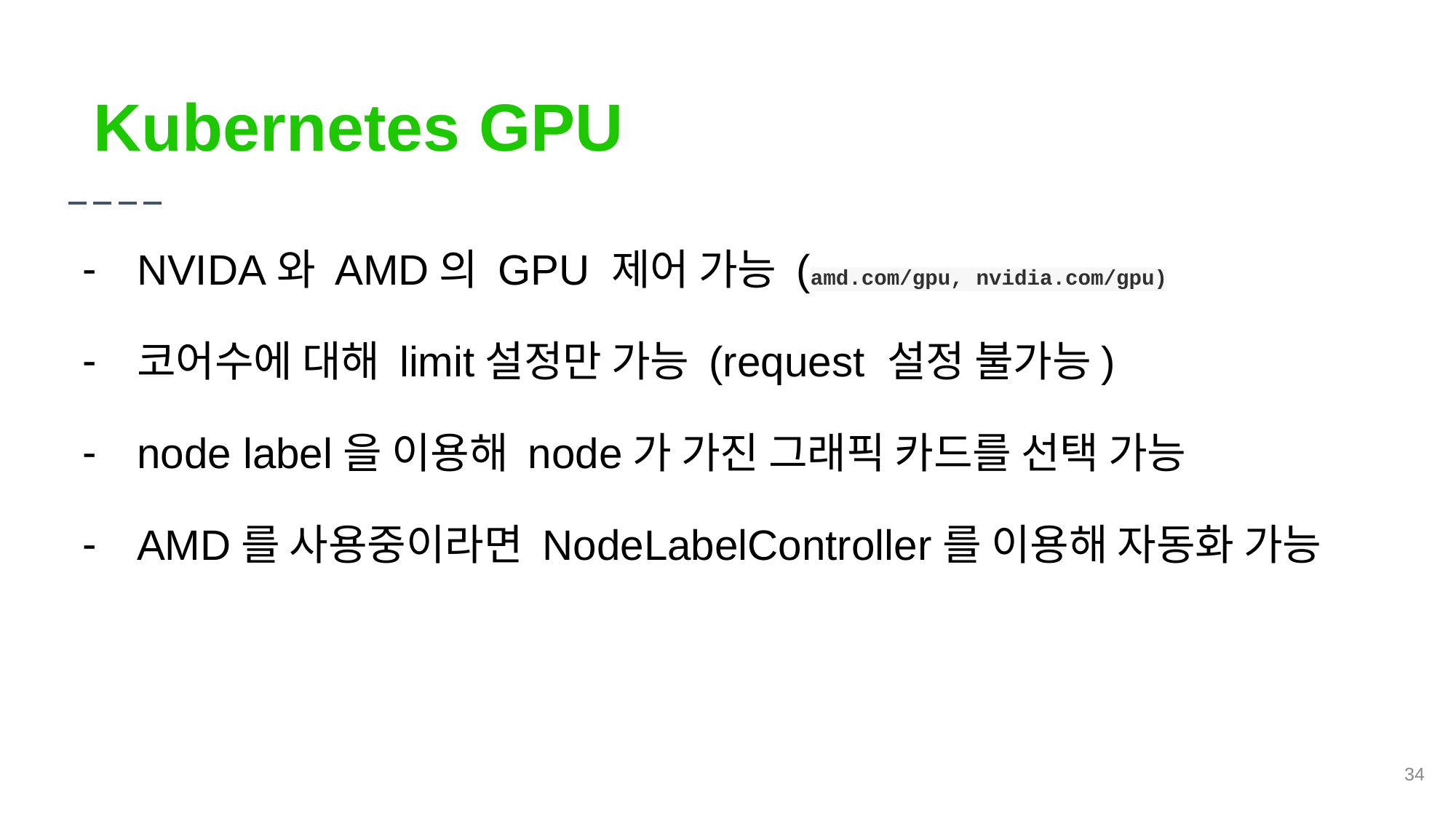

Kubernetes GPU
NVIDA와 AMD의 GPU 제어 가능 (amd.com/gpu, nvidia.com/gpu)

코어수에 대해 limit설정만 가능 (request 설정 불가능)

node label을 이용해 node가 가진 그래픽 카드를 선택 가능

AMD를 사용중이라면 NodeLabelController를 이용해 자동화 가능
34